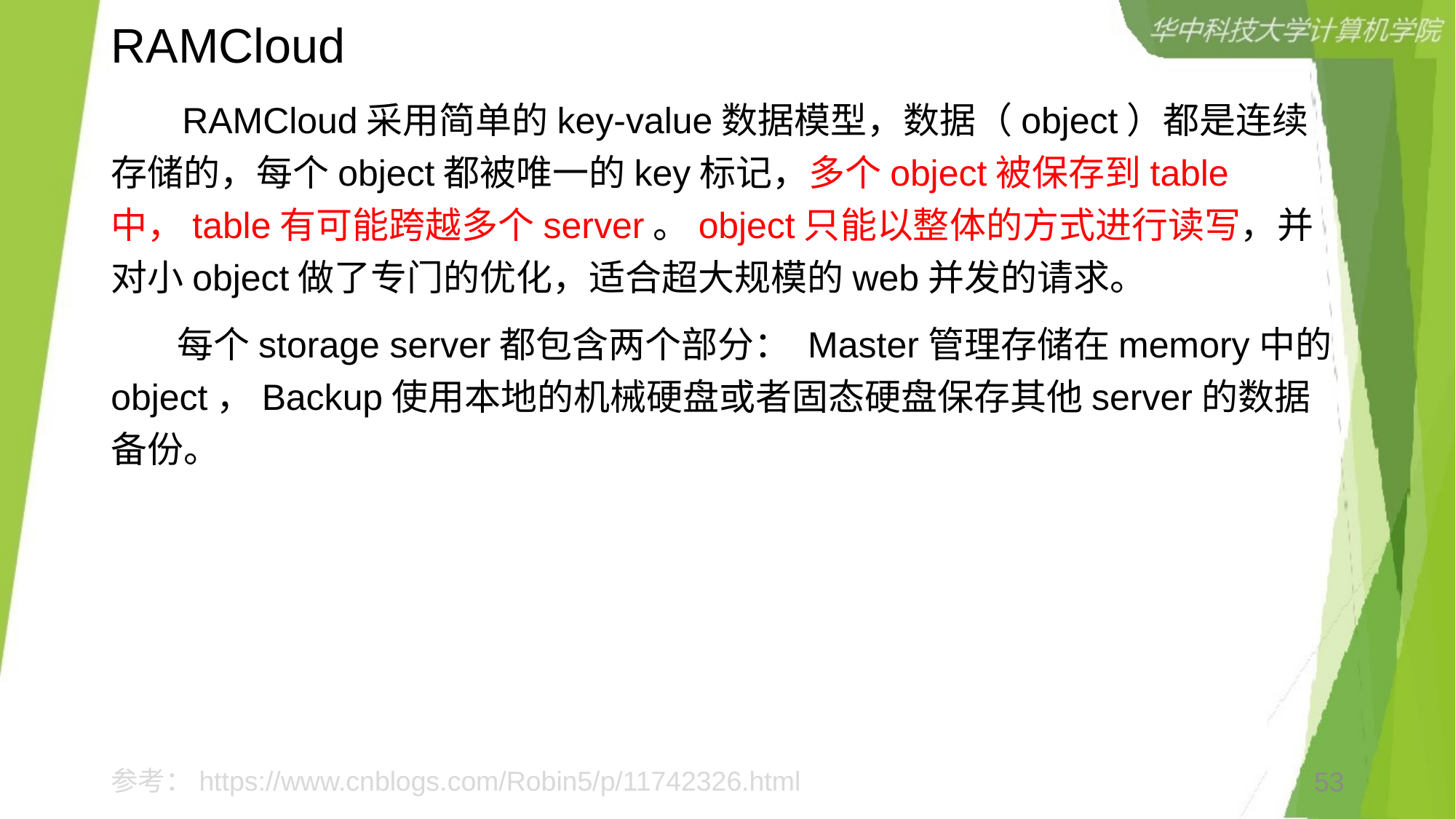

# RAMCloud
       RAMCloud采用简单的key-value数据模型，数据（object）都是连续存储的，每个object都被唯一的key标记，多个object被保存到table中，table有可能跨越多个server。object只能以整体的方式进行读写，并对小object做了专门的优化，适合超大规模的web并发的请求。
       每个storage server都包含两个部分： Master管理存储在memory中的object，Backup使用本地的机械硬盘或者固态硬盘保存其他server的数据备份。
参考：https://www.cnblogs.com/Robin5/p/11742326.html
53